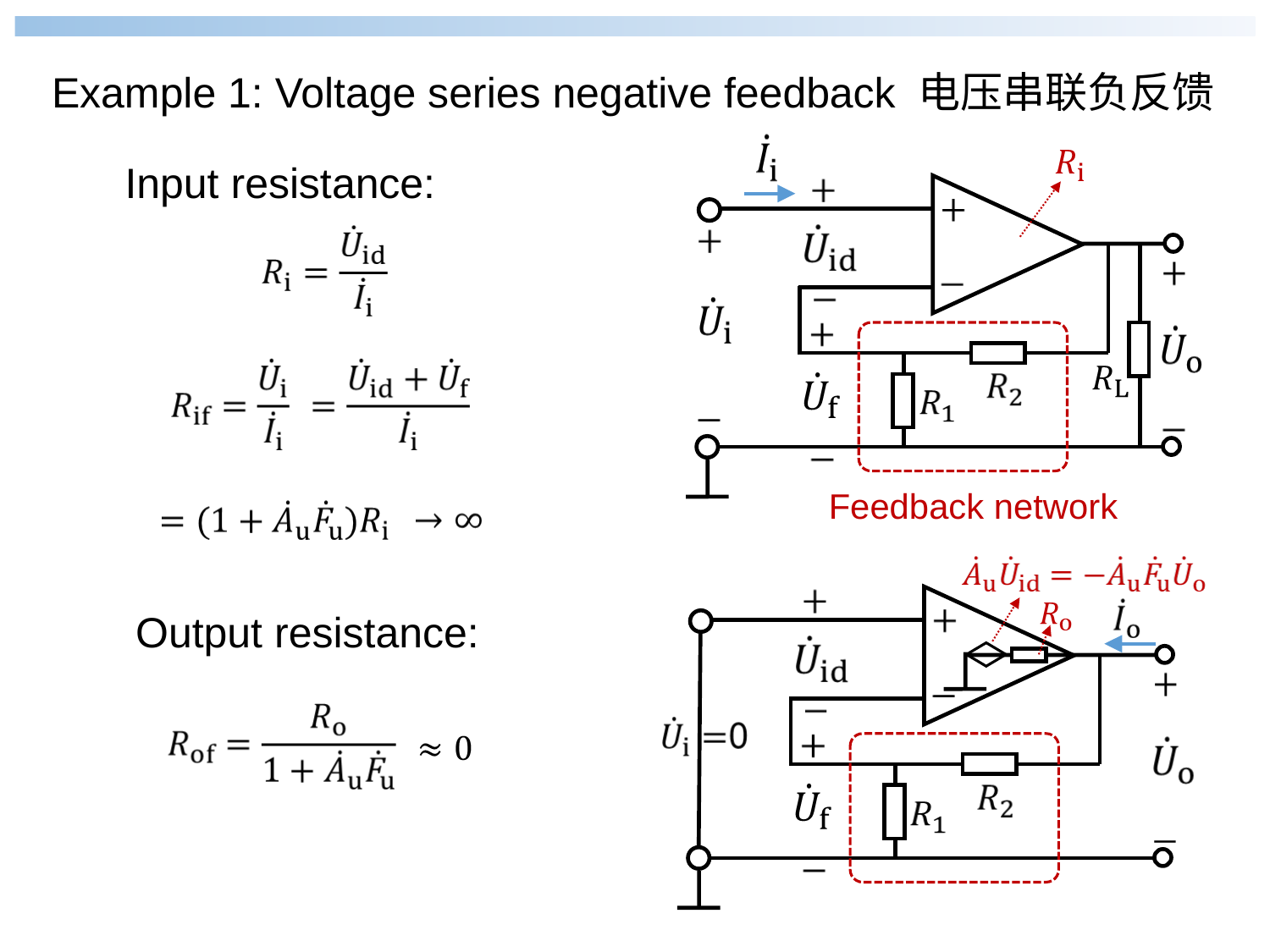

Example 1: Voltage series negative feedback 电压串联负反馈

Feedback network
Input resistance:

Output resistance: